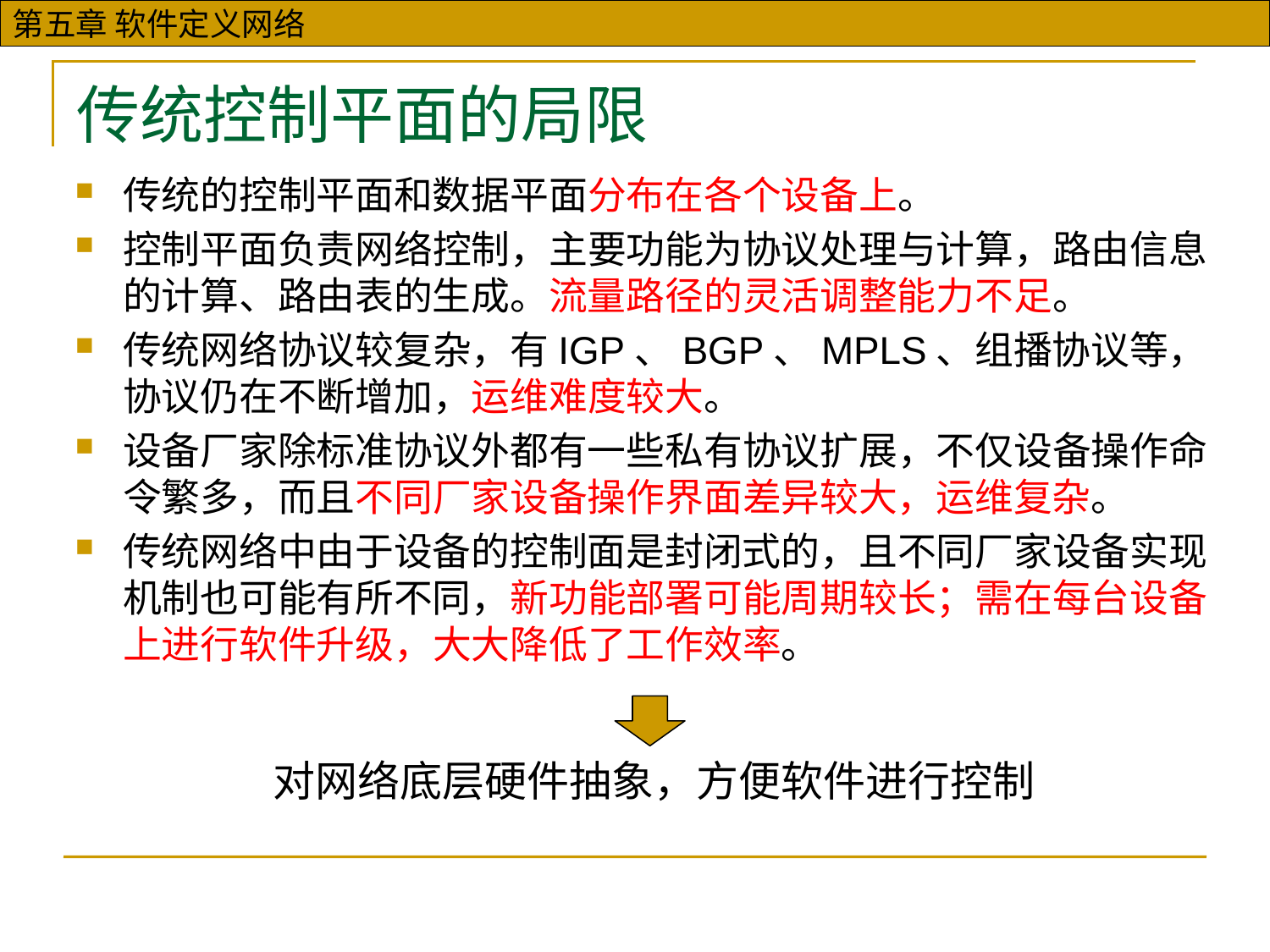

# 传统控制平面的局限
传统的控制平面和数据平面分布在各个设备上。
控制平面负责网络控制，主要功能为协议处理与计算，路由信息的计算、路由表的生成。流量路径的灵活调整能力不足。
传统网络协议较复杂，有IGP、BGP、MPLS、组播协议等，协议仍在不断增加，运维难度较大。
设备厂家除标准协议外都有一些私有协议扩展，不仅设备操作命令繁多，而且不同厂家设备操作界面差异较大，运维复杂。
传统网络中由于设备的控制面是封闭式的，且不同厂家设备实现机制也可能有所不同，新功能部署可能周期较长；需在每台设备上进行软件升级，大大降低了工作效率。

对网络底层硬件抽象，方便软件进行控制